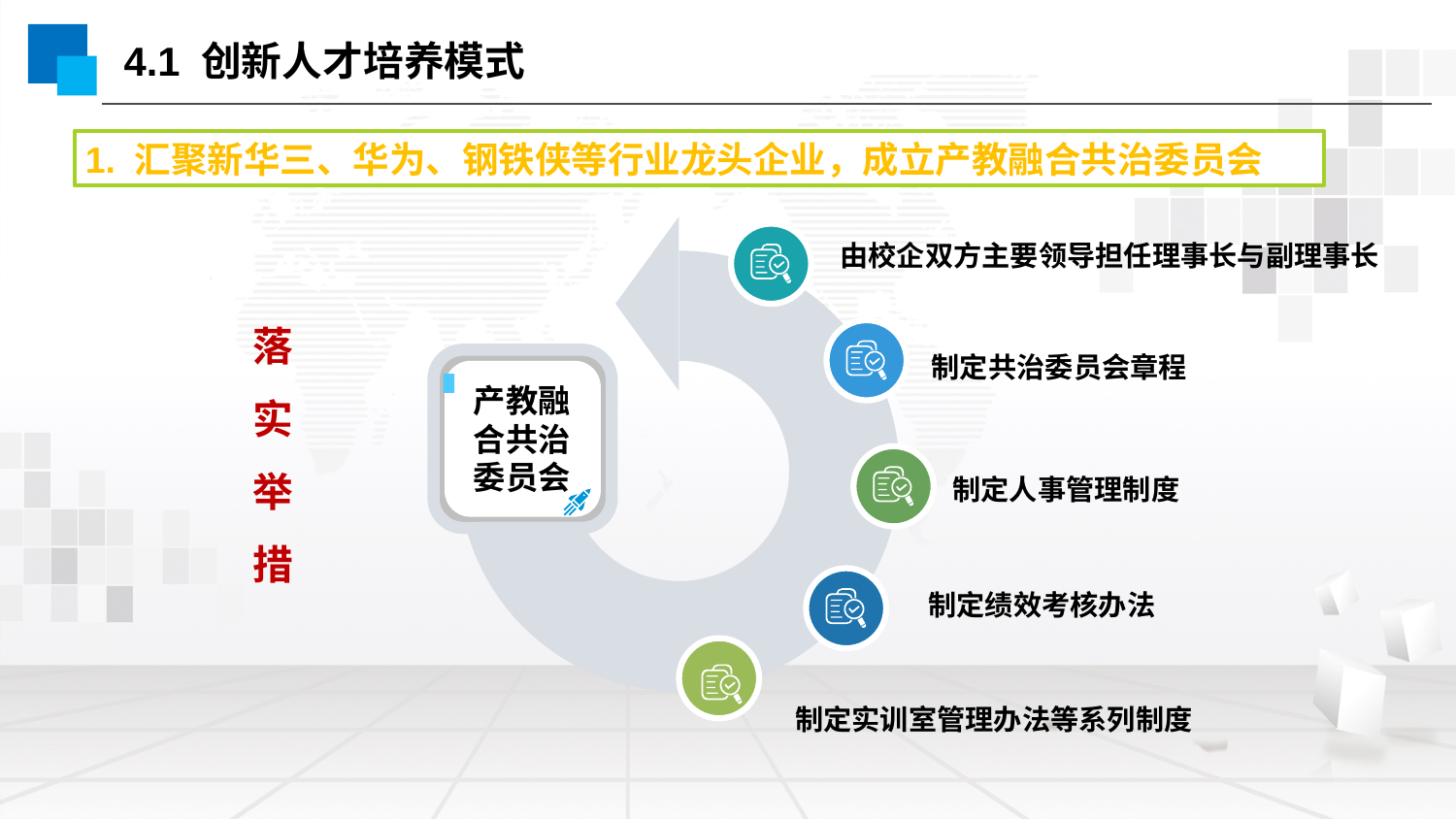

4.1 创新人才培养模式
1. 汇聚新华三、华为、钢铁侠等行业龙头企业，成立产教融合共治委员会

由校企双方主要领导担任理事长与副理事长

制定共治委员会章程

产教融合共治委员会

制定绩效考核办法

制定实训室管理办法等系列制度
落实
举措
制定人事管理制度